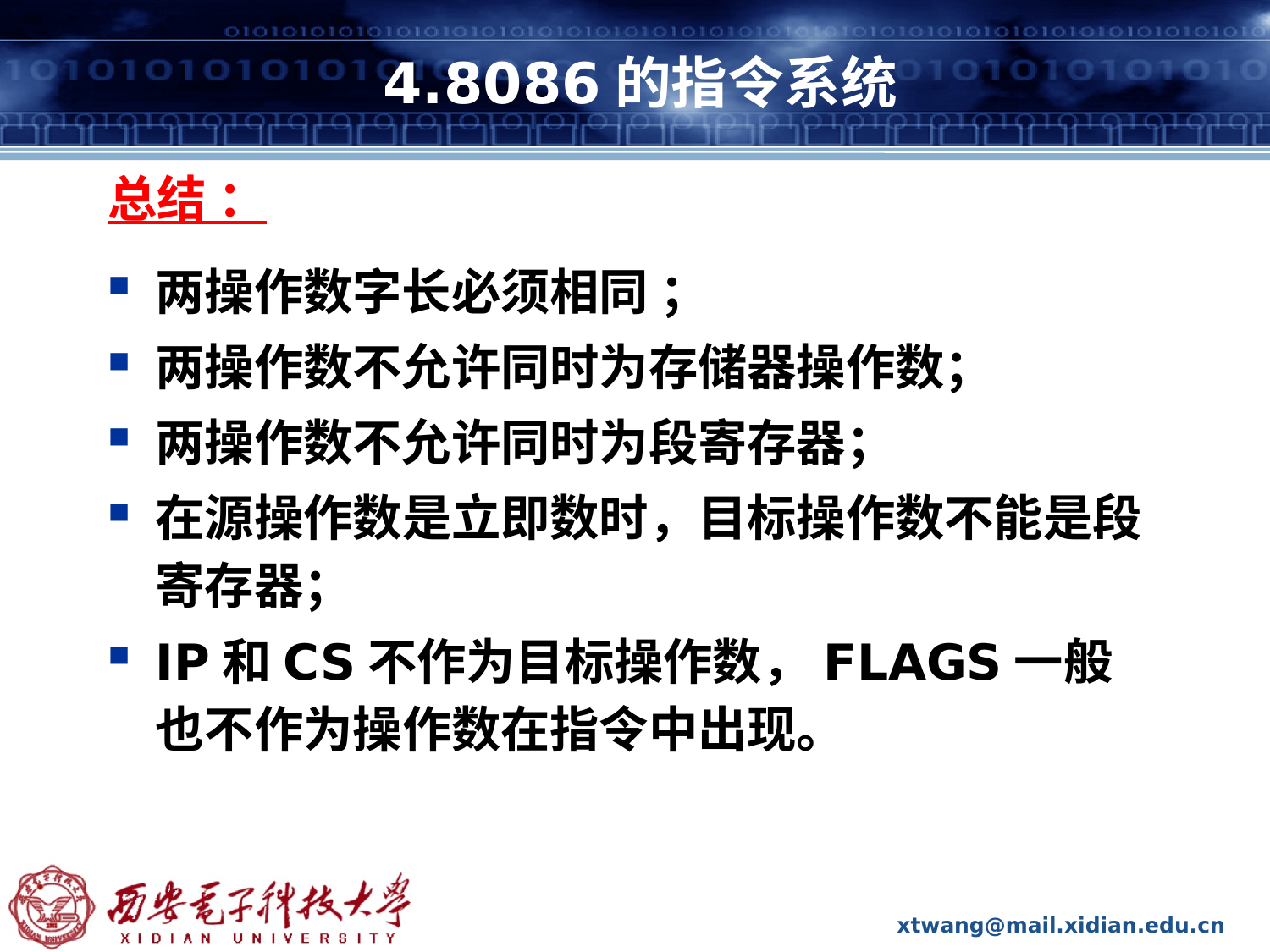

# 4.8086的指令系统
总结 ：
两操作数字长必须相同 ；
两操作数不允许同时为存储器操作数；
两操作数不允许同时为段寄存器；
在源操作数是立即数时，目标操作数不能是段寄存器；
IP和CS不作为目标操作数，FLAGS一般也不作为操作数在指令中出现。